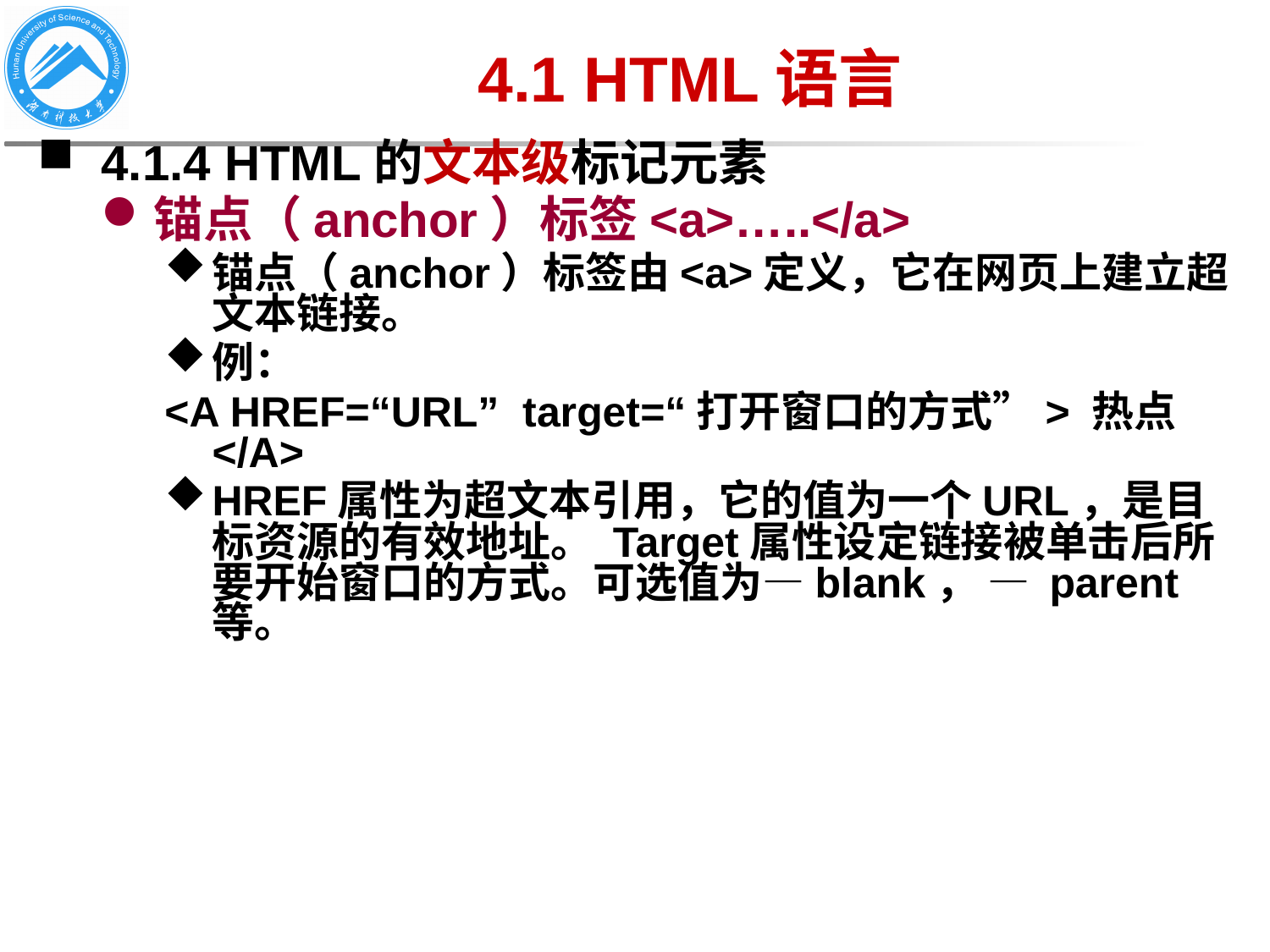

# 4.1 HTML语言
4.1.4 HTML的文本级标记元素
锚点（anchor）标签<a>…..</a>
锚点（anchor）标签由<a>定义，它在网页上建立超文本链接。
例：
<A HREF=“URL”  target=“打开窗口的方式”> 热点</A>
HREF属性为超文本引用，它的值为一个URL，是目标资源的有效地址。 Target属性设定链接被单击后所要开始窗口的方式。可选值为—blank， — parent  等。